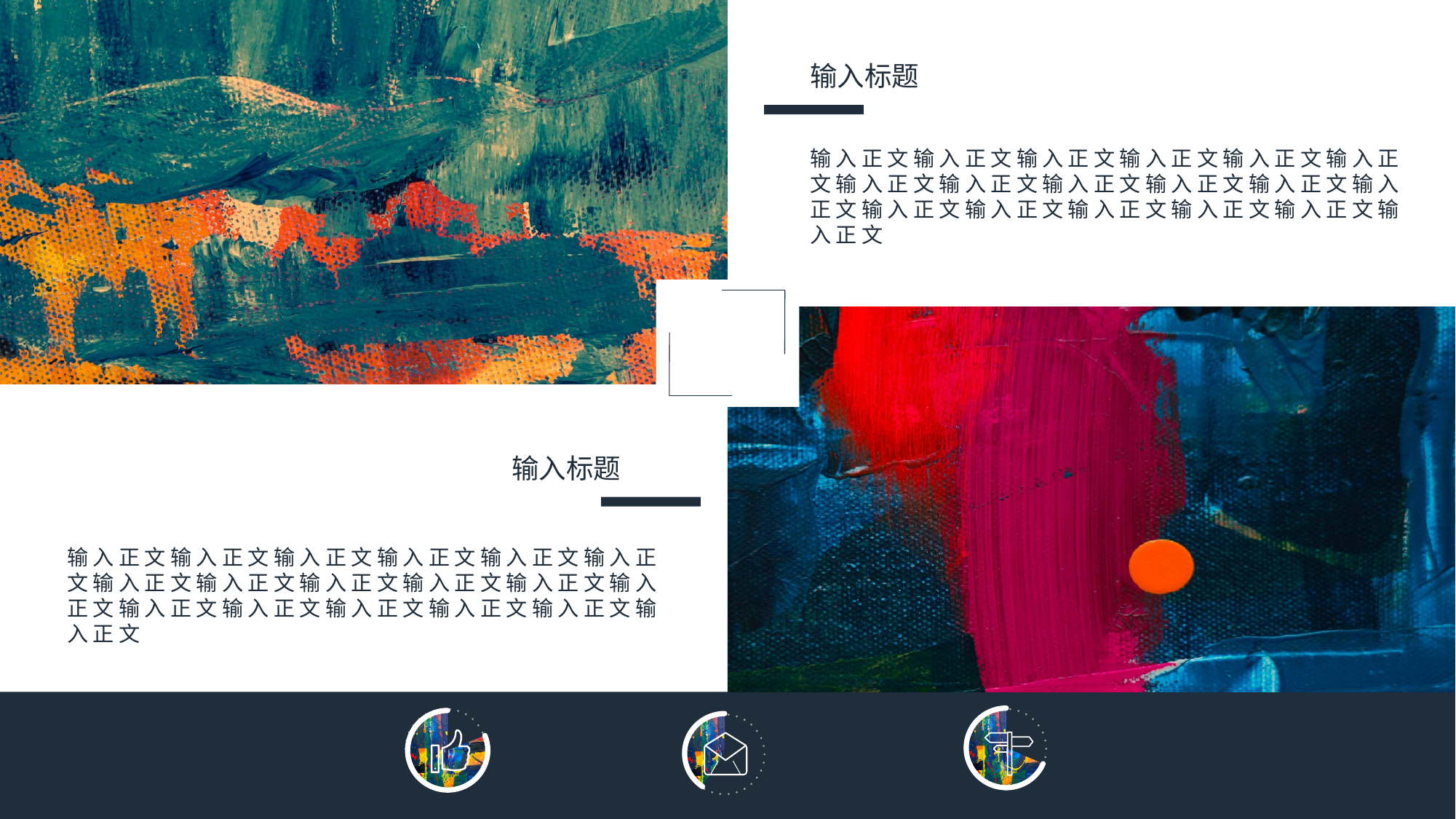

输入标题

输入正文输入正文输入正文输入正文输入正文输入正文输入正文输入正文输入正文输入正文输入正文输入正文输入正文输入正文输入正文输入正文输入正文输入正文

输入标题

输入正文输入正文输入正文输入正文输入正文输入正文输入正文输入正文输入正文输入正文输入正文输入正文输入正文输入正文输入正文输入正文输入正文输入正文